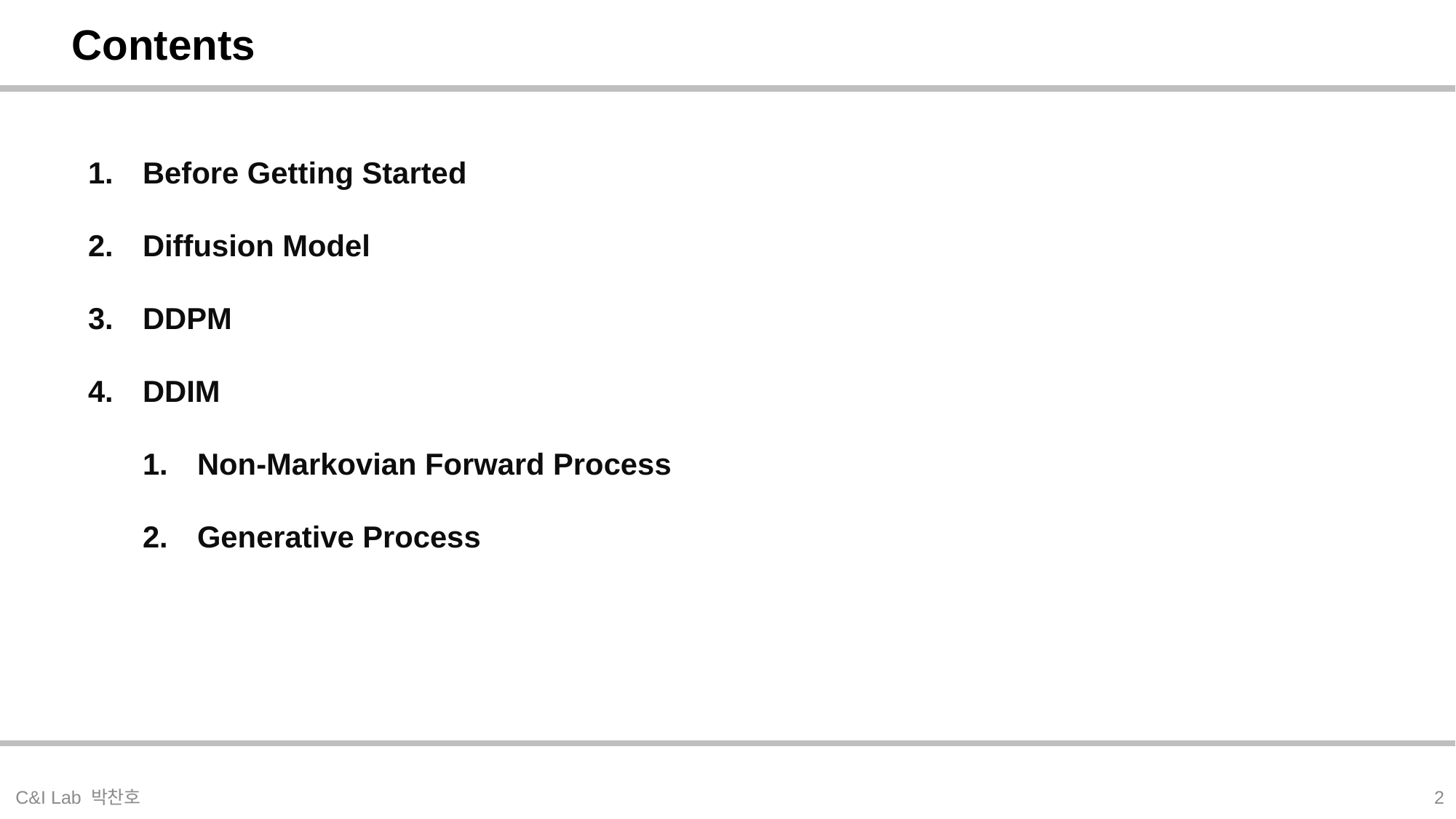

| Contents |
| --- |
Before Getting Started
Diffusion Model
DDPM
DDIM
Non-Markovian Forward Process
Generative Process

|  |
| --- |
2
C&I Lab 박찬호